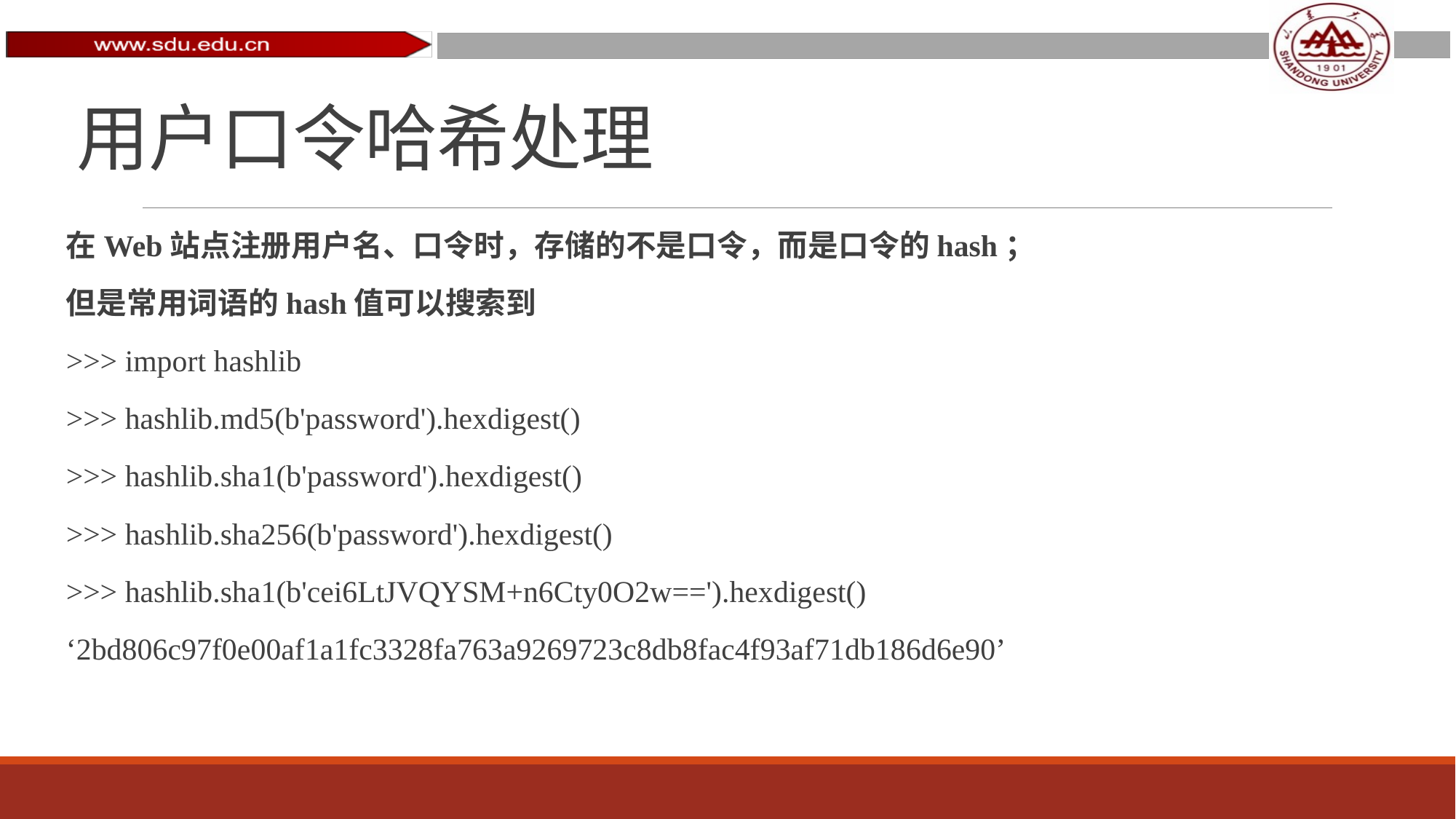

# 用户口令哈希处理
在Web站点注册用户名、口令时，存储的不是口令，而是口令的hash；
但是常用词语的hash值可以搜索到
>>> import hashlib
>>> hashlib.md5(b'password').hexdigest()
>>> hashlib.sha1(b'password').hexdigest()
>>> hashlib.sha256(b'password').hexdigest()
>>> hashlib.sha1(b'cei6LtJVQYSM+n6Cty0O2w==').hexdigest()
‘2bd806c97f0e00af1a1fc3328fa763a9269723c8db8fac4f93af71db186d6e90’